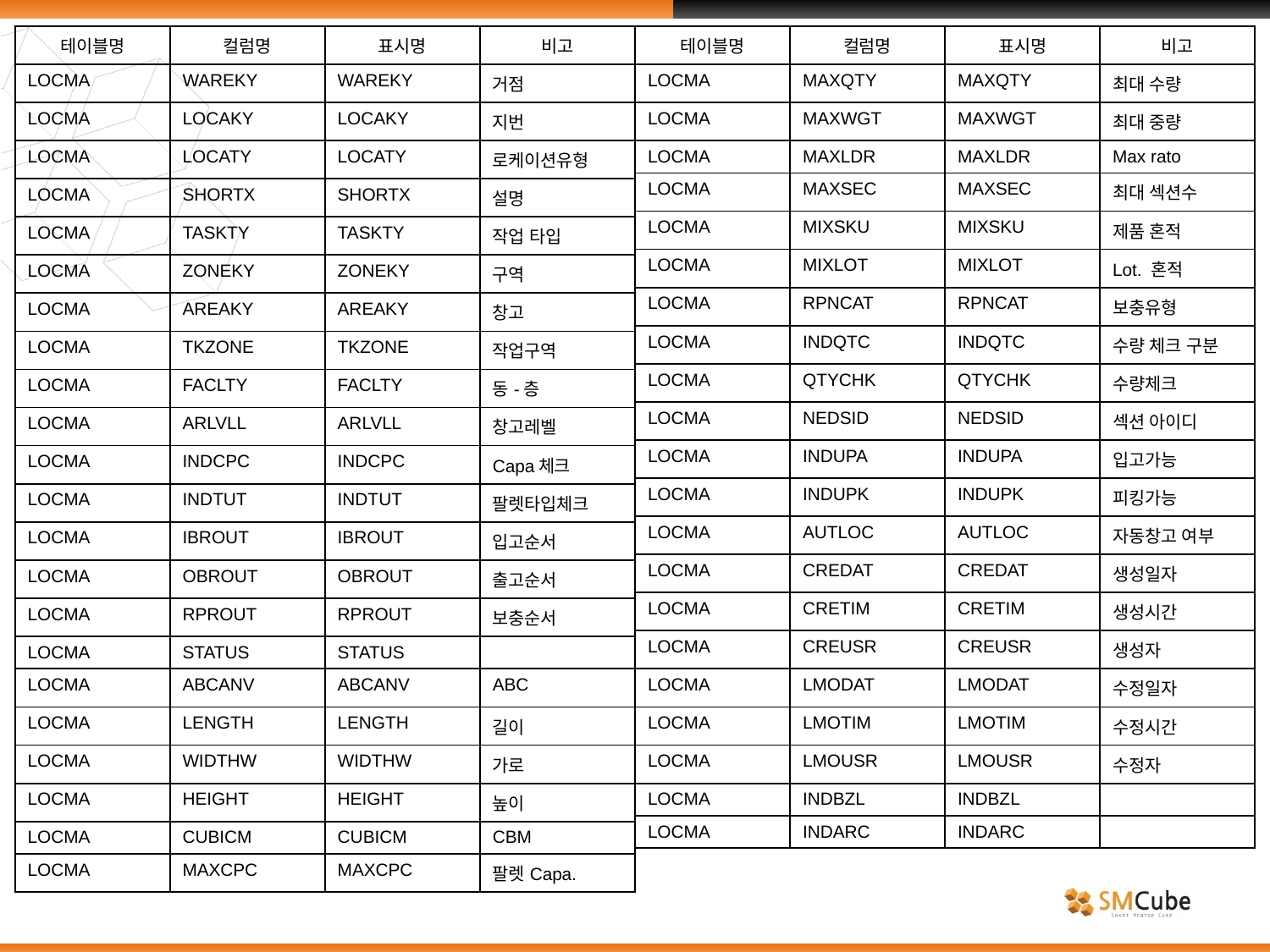

| 테이블명 | 컬럼명 | 표시명 | 비고 |
| --- | --- | --- | --- |
| LOCMA | WAREKY | WAREKY | 거점 |
| LOCMA | LOCAKY | LOCAKY | 지번 |
| LOCMA | LOCATY | LOCATY | 로케이션유형 |
| LOCMA | SHORTX | SHORTX | 설명 |
| LOCMA | TASKTY | TASKTY | 작업 타입 |
| LOCMA | ZONEKY | ZONEKY | 구역 |
| LOCMA | AREAKY | AREAKY | 창고 |
| LOCMA | TKZONE | TKZONE | 작업구역 |
| LOCMA | FACLTY | FACLTY | 동-층 |
| LOCMA | ARLVLL | ARLVLL | 창고레벨 |
| LOCMA | INDCPC | INDCPC | Capa체크 |
| LOCMA | INDTUT | INDTUT | 팔렛타입체크 |
| LOCMA | IBROUT | IBROUT | 입고순서 |
| LOCMA | OBROUT | OBROUT | 출고순서 |
| LOCMA | RPROUT | RPROUT | 보충순서 |
| LOCMA | STATUS | STATUS |  |
| LOCMA | ABCANV | ABCANV | ABC |
| LOCMA | LENGTH | LENGTH | 길이 |
| LOCMA | WIDTHW | WIDTHW | 가로 |
| LOCMA | HEIGHT | HEIGHT | 높이 |
| LOCMA | CUBICM | CUBICM | CBM |
| LOCMA | MAXCPC | MAXCPC | 팔렛Capa. |
| 테이블명 | 컬럼명 | 표시명 | 비고 |
| --- | --- | --- | --- |
| LOCMA | MAXQTY | MAXQTY | 최대 수량 |
| LOCMA | MAXWGT | MAXWGT | 최대 중량 |
| LOCMA | MAXLDR | MAXLDR | Max rato |
| LOCMA | MAXSEC | MAXSEC | 최대 섹션수 |
| LOCMA | MIXSKU | MIXSKU | 제품 혼적 |
| LOCMA | MIXLOT | MIXLOT | Lot. 혼적 |
| LOCMA | RPNCAT | RPNCAT | 보충유형 |
| LOCMA | INDQTC | INDQTC | 수량 체크 구분 |
| LOCMA | QTYCHK | QTYCHK | 수량체크 |
| LOCMA | NEDSID | NEDSID | 섹션 아이디 |
| LOCMA | INDUPA | INDUPA | 입고가능 |
| LOCMA | INDUPK | INDUPK | 피킹가능 |
| LOCMA | AUTLOC | AUTLOC | 자동창고 여부 |
| LOCMA | CREDAT | CREDAT | 생성일자 |
| LOCMA | CRETIM | CRETIM | 생성시간 |
| LOCMA | CREUSR | CREUSR | 생성자 |
| LOCMA | LMODAT | LMODAT | 수정일자 |
| LOCMA | LMOTIM | LMOTIM | 수정시간 |
| LOCMA | LMOUSR | LMOUSR | 수정자 |
| LOCMA | INDBZL | INDBZL |  |
| LOCMA | INDARC | INDARC |  |